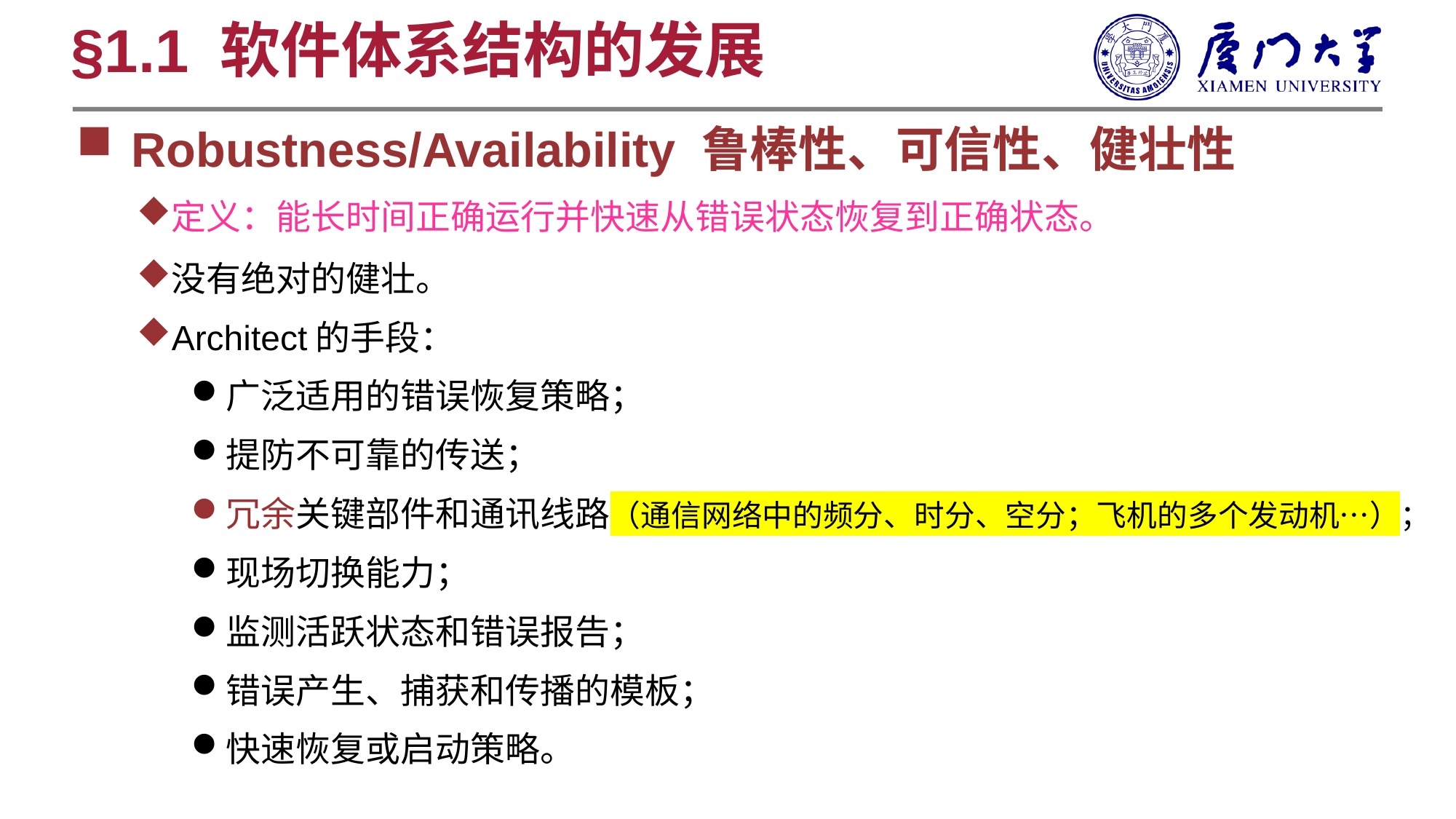

§1.1 软件体系结构的发展
Robustness/Availability 鲁棒性、可信性、健壮性
定义：能长时间正确运行并快速从错误状态恢复到正确状态。
没有绝对的健壮。
Architect的手段：
广泛适用的错误恢复策略；
提防不可靠的传送；
冗余关键部件和通讯线路（通信网络中的频分、时分、空分；飞机的多个发动机…）；
现场切换能力；
监测活跃状态和错误报告；
错误产生、捕获和传播的模板；
快速恢复或启动策略。